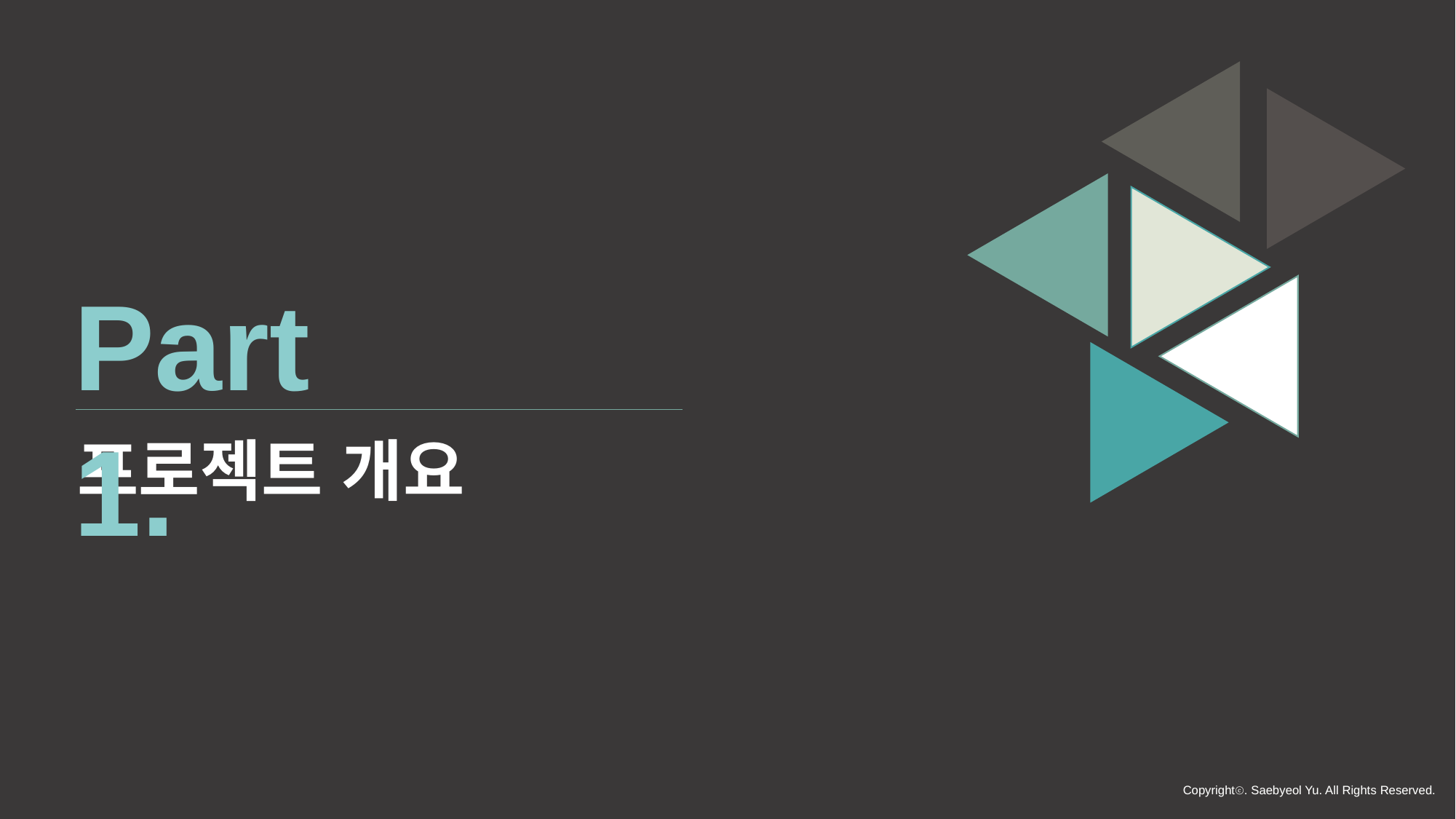

Part 1.
프로젝트 개요
Copyrightⓒ. Saebyeol Yu. All Rights Reserved.